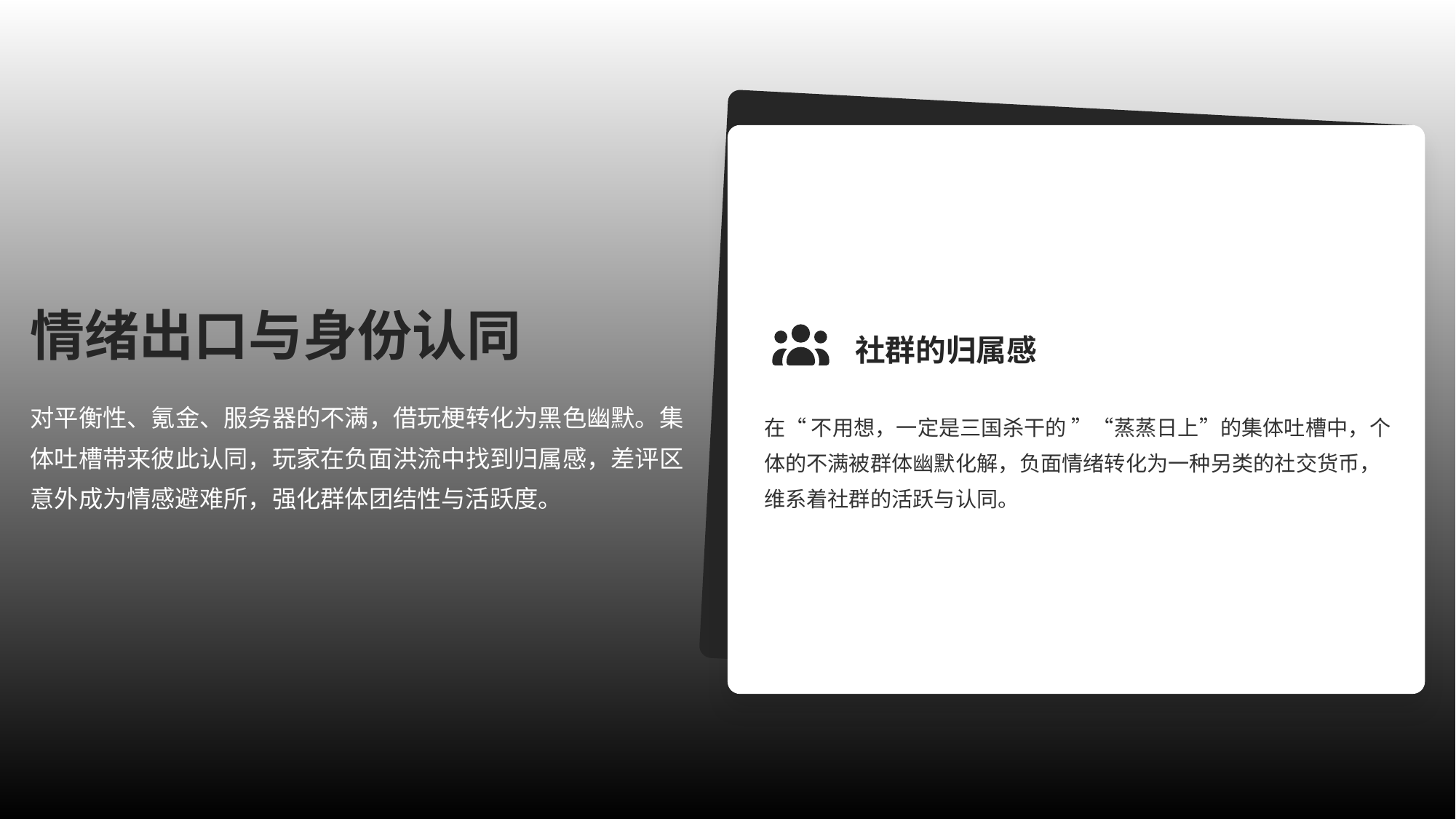

情绪出口与身份认同

社群的归属感
对平衡性、氪金、服务器的不满，借玩梗转化为黑色幽默。集体吐槽带来彼此认同，玩家在负面洪流中找到归属感，差评区意外成为情感避难所，强化群体团结性与活跃度。
在“ 不用想，一定是三国杀干的 ”“蒸蒸日上”的集体吐槽中，个体的不满被群体幽默化解，负面情绪转化为一种另类的社交货币，维系着社群的活跃与认同。